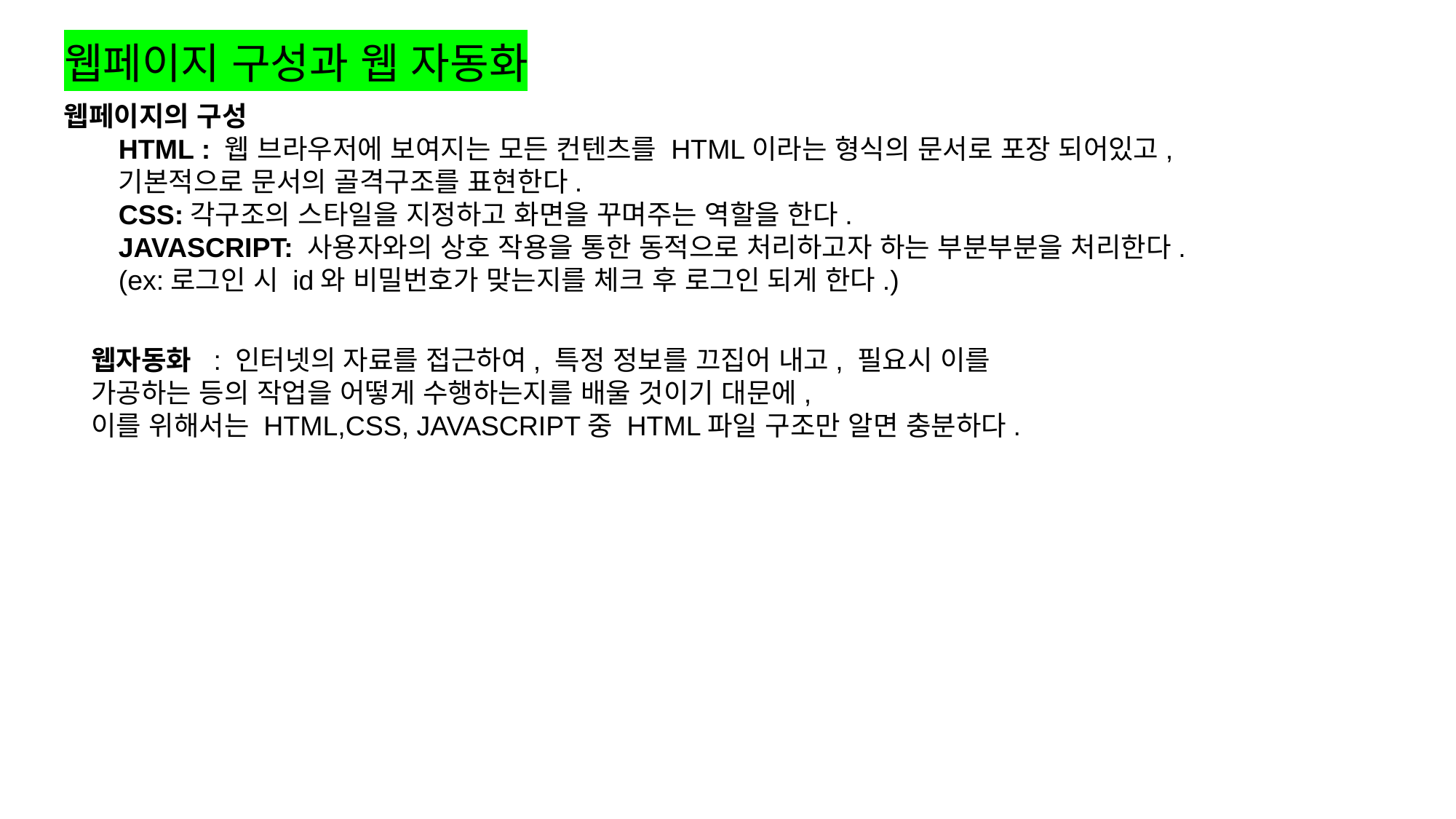

웹페이지 구성과 웹 자동화
웹페이지의 구성
HTML : 웹 브라우저에 보여지는 모든 컨텐츠를 HTML이라는 형식의 문서로 포장 되어있고, 기본적으로 문서의 골격구조를 표현한다.
CSS:각구조의 스타일을 지정하고 화면을 꾸며주는 역할을 한다.
JAVASCRIPT: 사용자와의 상호 작용을 통한 동적으로 처리하고자 하는 부분부분을 처리한다. (ex:로그인 시 id와 비밀번호가 맞는지를 체크 후 로그인 되게 한다.)
웹자동화  : 인터넷의 자료를 접근하여, 특정 정보를 끄집어 내고, 필요시 이를 가공하는 등의 작업을 어떻게 수행하는지를 배울 것이기 대문에,
이를 위해서는 HTML,CSS, JAVASCRIPT중 HTML파일 구조만 알면 충분하다.